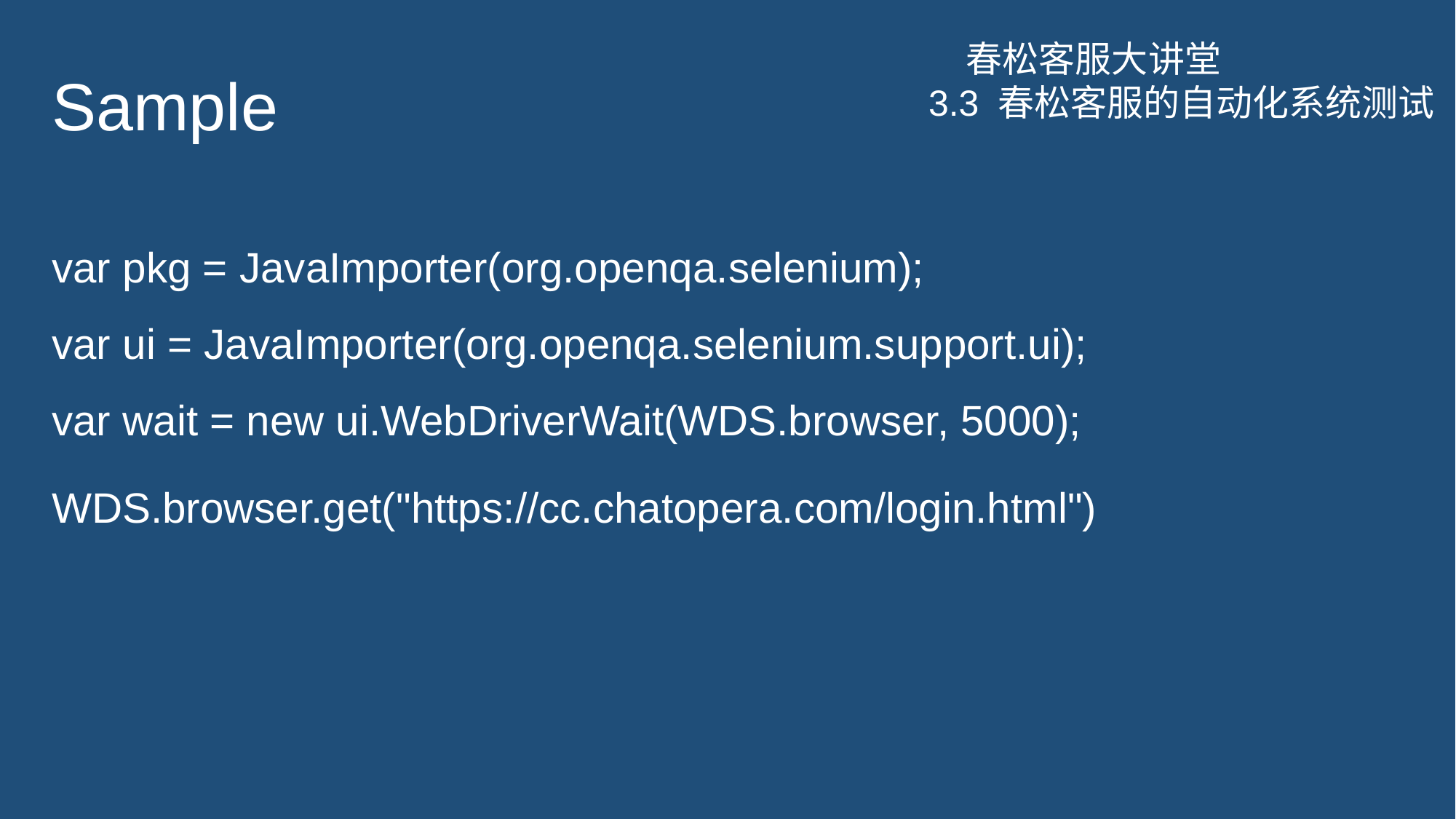

# Sample
春松客服大讲堂
3.3 春松客服的自动化系统测试
var pkg = JavaImporter(org.openqa.selenium);
var ui = JavaImporter(org.openqa.selenium.support.ui);
var wait = new ui.WebDriverWait(WDS.browser, 5000);
WDS.browser.get("https://cc.chatopera.com/login.html")